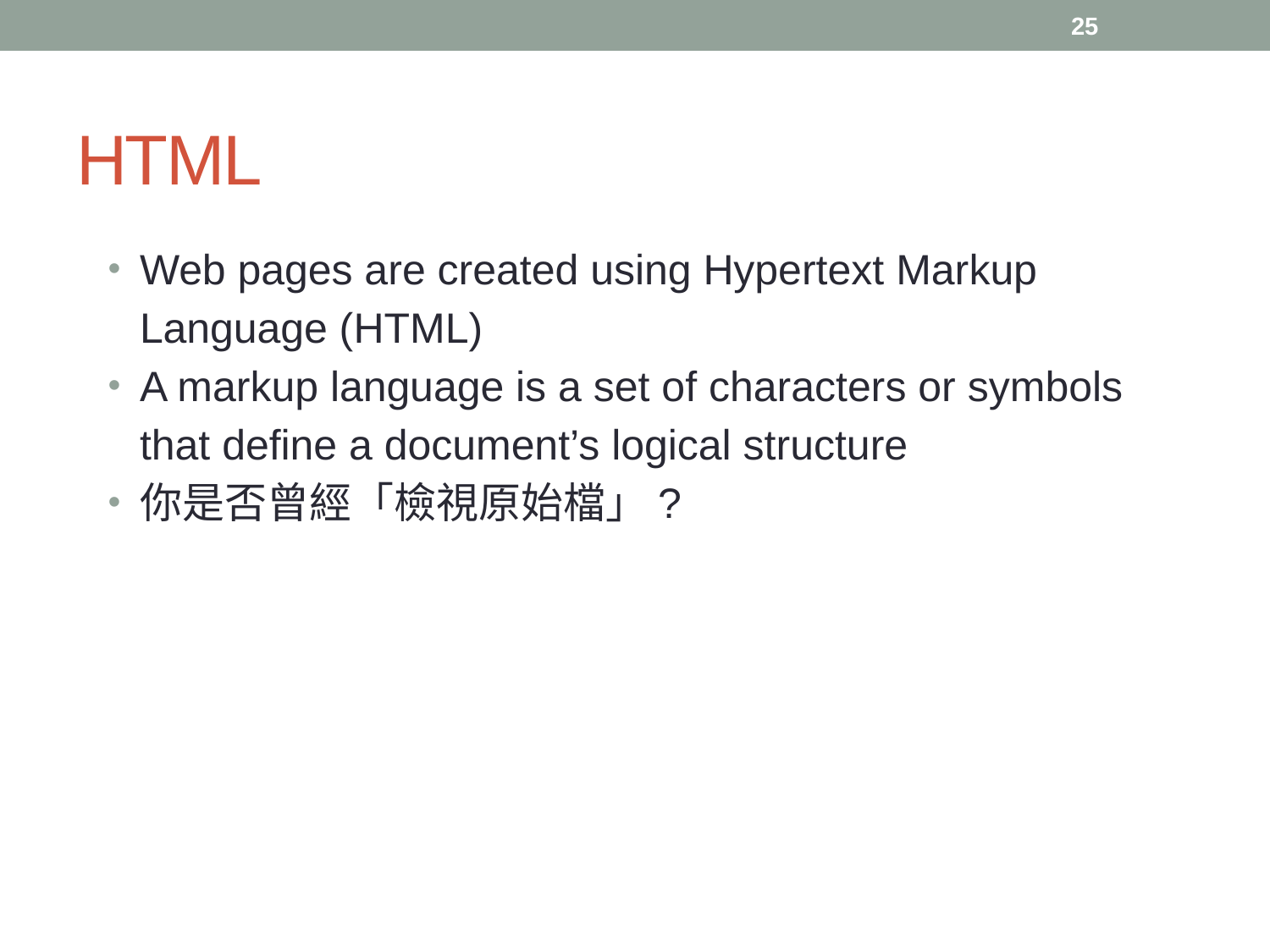

25
# HTML
Web pages are created using Hypertext Markup Language (HTML)
A markup language is a set of characters or symbols that define a document’s logical structure
你是否曾經「檢視原始檔」?